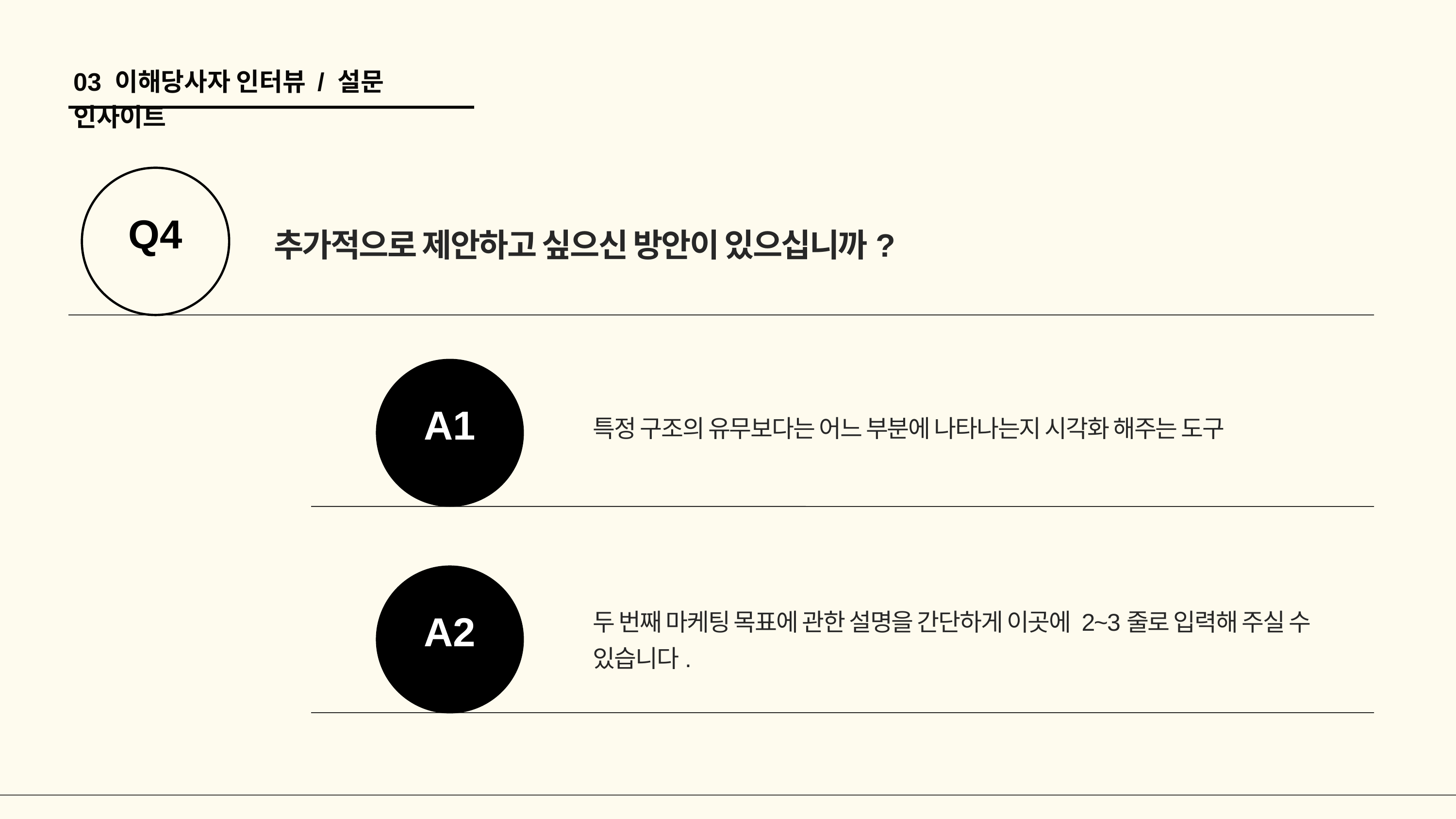

03 이해당사자 인터뷰 / 설문 인사이트

Q4
추가적으로 제안하고 싶으신 방안이 있으십니까?

A1
특정 구조의 유무보다는 어느 부분에 나타나는지 시각화 해주는 도구

A2
두 번째 마케팅 목표에 관한 설명을 간단하게 이곳에 2~3줄로 입력해 주실 수 있습니다.